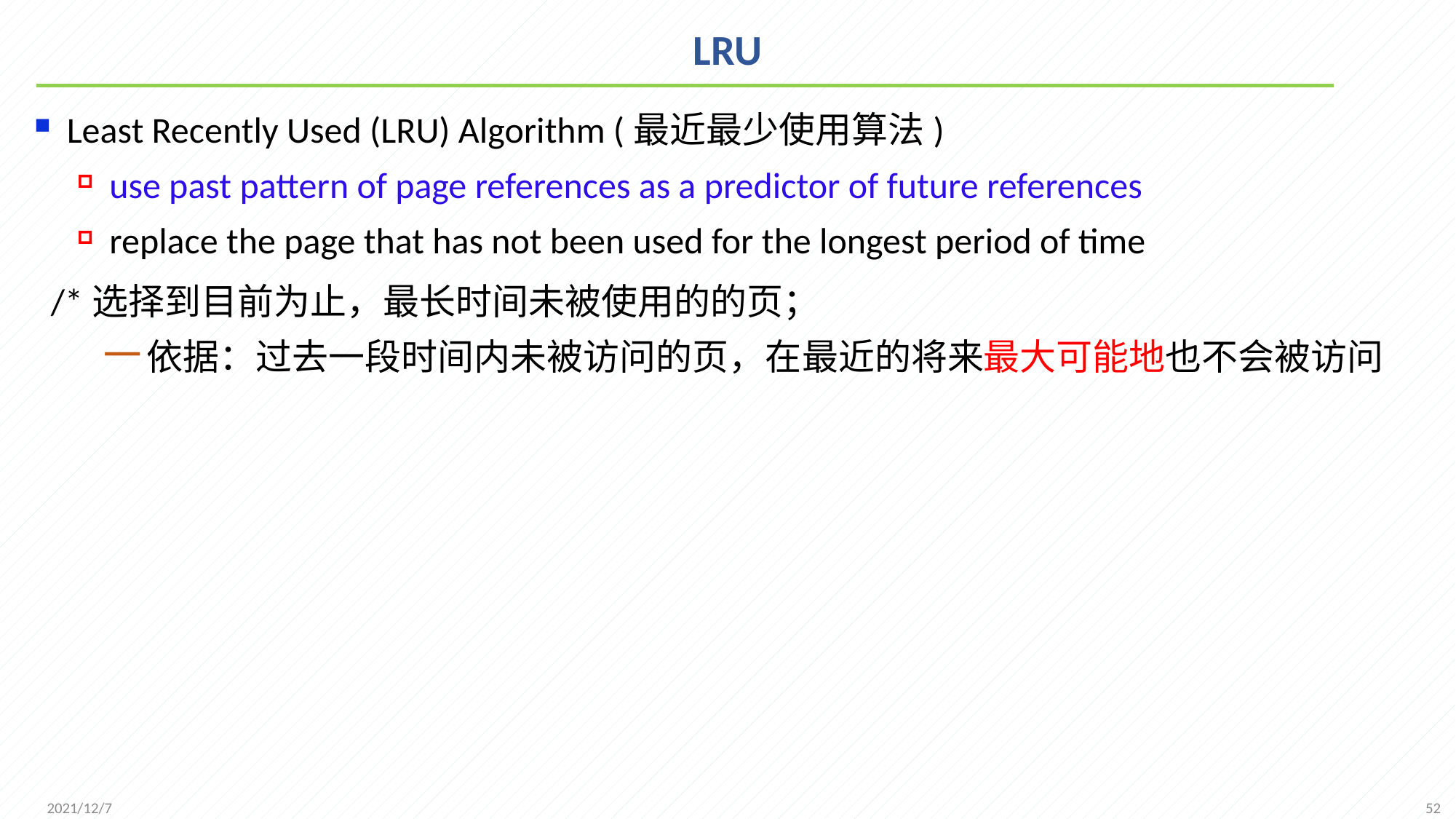

# LRU
Least Recently Used (LRU) Algorithm (最近最少使用算法)
use past pattern of page references as a predictor of future references
replace the page that has not been used for the longest period of time
  /*选择到目前为止，最长时间未被使用的的页；
依据：过去一段时间内未被访问的页，在最近的将来最大可能地也不会被访问

52
2021/12/7